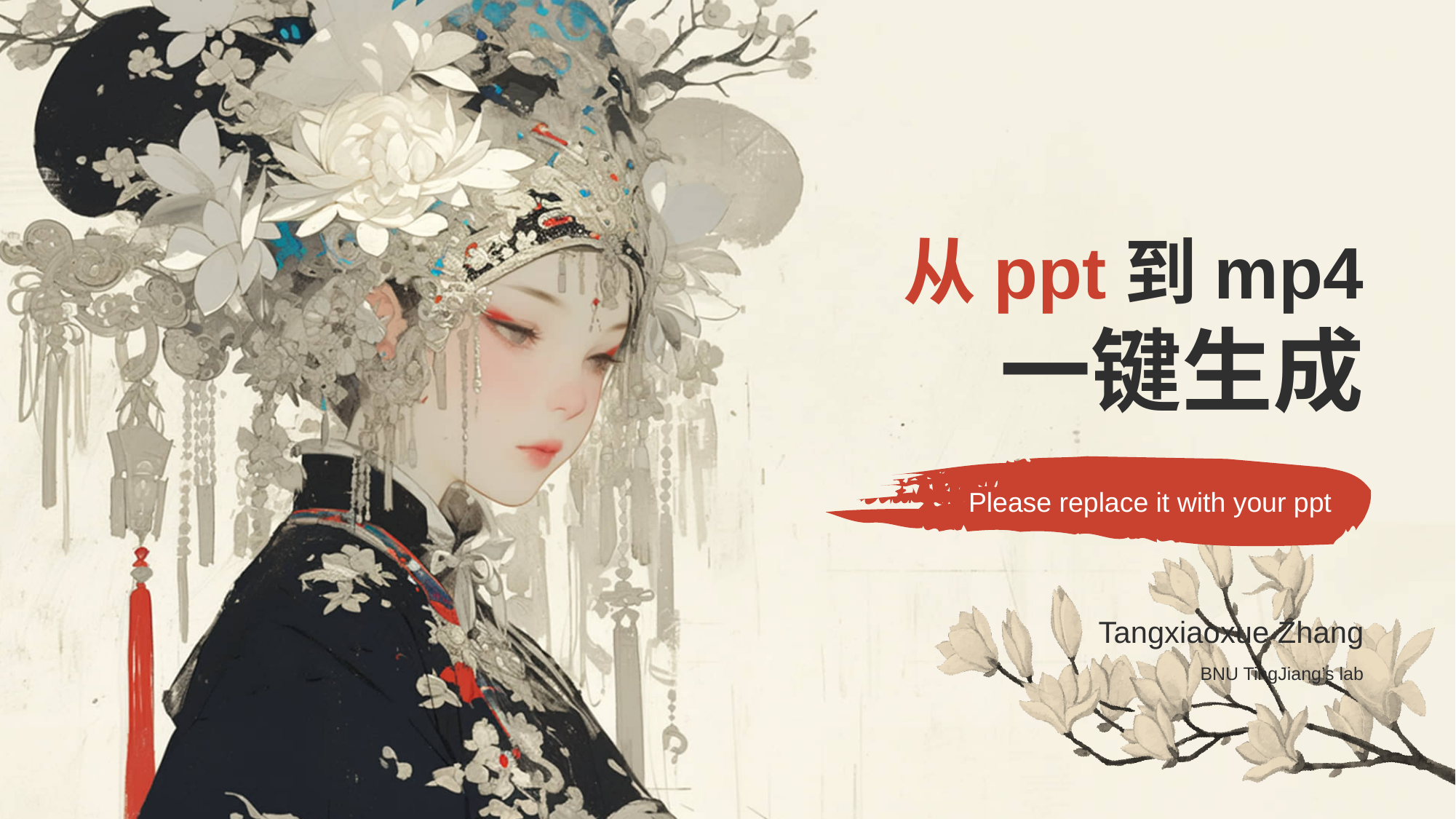

# 从ppt到mp4 一键生成
Please replace it with your ppt
Tangxiaoxue Zhang
BNU TingJiang’s lab